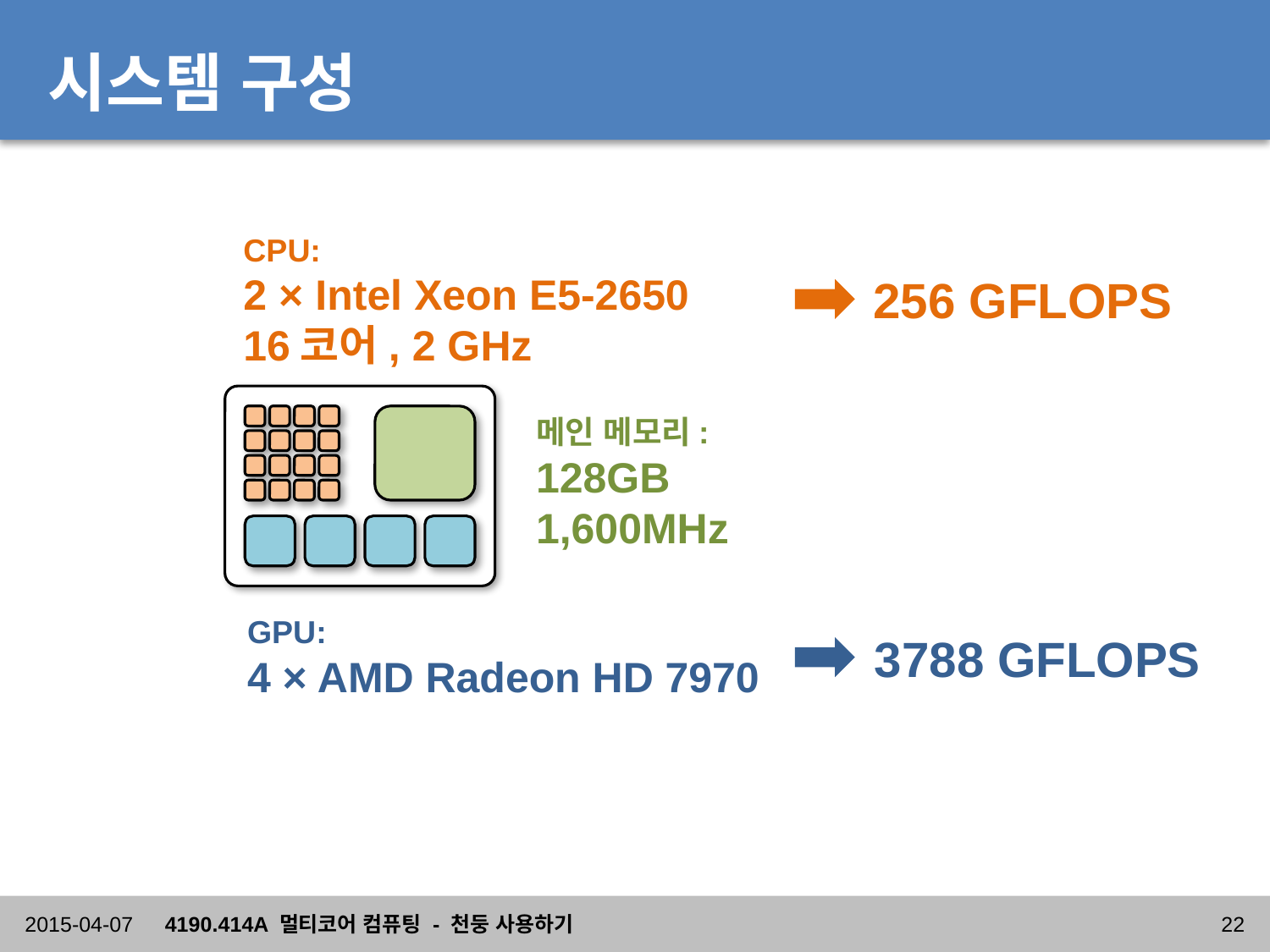

# 시스템 구성
CPU:
2 × Intel Xeon E5-2650
16코어, 2 GHz
256 GFLOPS

메인 메모리:
128GB
1,600MHz

GPU:
4 × AMD Radeon HD 7970
3788 GFLOPS

2015-04-07
4190.414A 멀티코어 컴퓨팅 - 천둥 사용하기
22